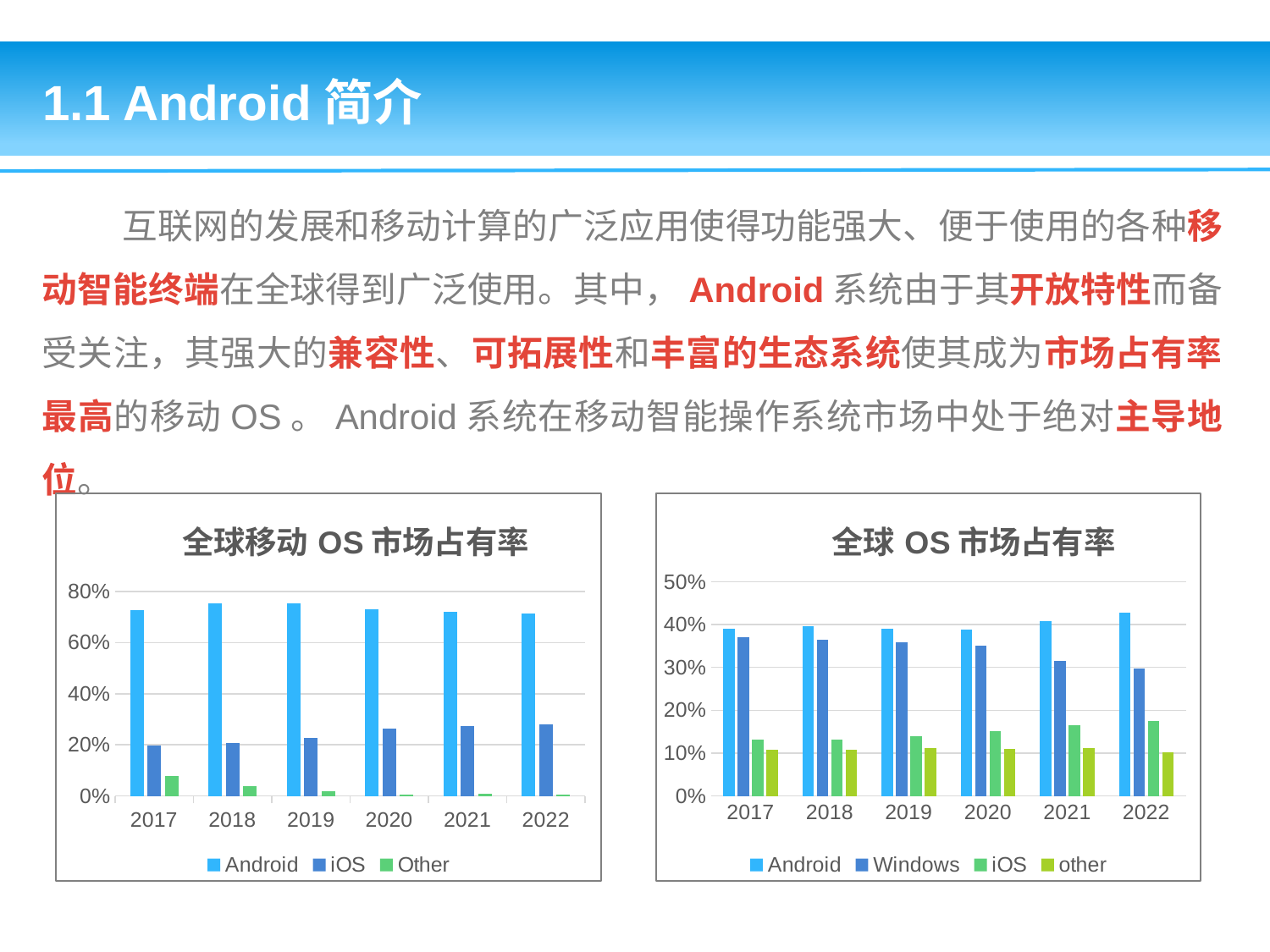

1.1 Android简介
 互联网的发展和移动计算的广泛应用使得功能强大、便于使用的各种移动智能终端在全球得到广泛使用。其中，Android系统由于其开放特性而备受关注，其强大的兼容性、可拓展性和丰富的生态系统使其成为市场占有率最高的移动OS。Android系统在移动智能操作系统市场中处于绝对主导地位。

### Chart: 全球移动OS市场占有率

| Category | Android | iOS | Other |
|---|---|---|---|
| 2017 | 0.7266 | 0.1966 | 0.0768 |
| 2018 | 0.7546 | 0.2058 | 0.0396 |
| 2019 | 0.7547 | 0.227 | 0.0182 |
| 2020 | 0.731 | 0.2625 | 0.0065 |
| 2021 | 0.7189 | 0.2734 | 0.0077 |
| 2022 | 0.7148 | 0.2784 | 0.0068 |

### Chart: 全球OS市场占有率

| Category | Android | Windows | iOS | other |
|---|---|---|---|---|
| 2017 | 0.39 | 0.3704 | 0.1318 | 0.1078 |
| 2018 | 0.396 | 0.3644 | 0.1312 | 0.1084 |
| 2019 | 0.3909 | 0.3587 | 0.1394 | 0.111 |
| 2020 | 0.3883 | 0.3502 | 0.1519 | 0.1096 |
| 2021 | 0.4072 | 0.316 | 0.1652 | 0.1116 |
| 2022 | 0.4279 | 0.297 | 0.1742 | 0.1009 |